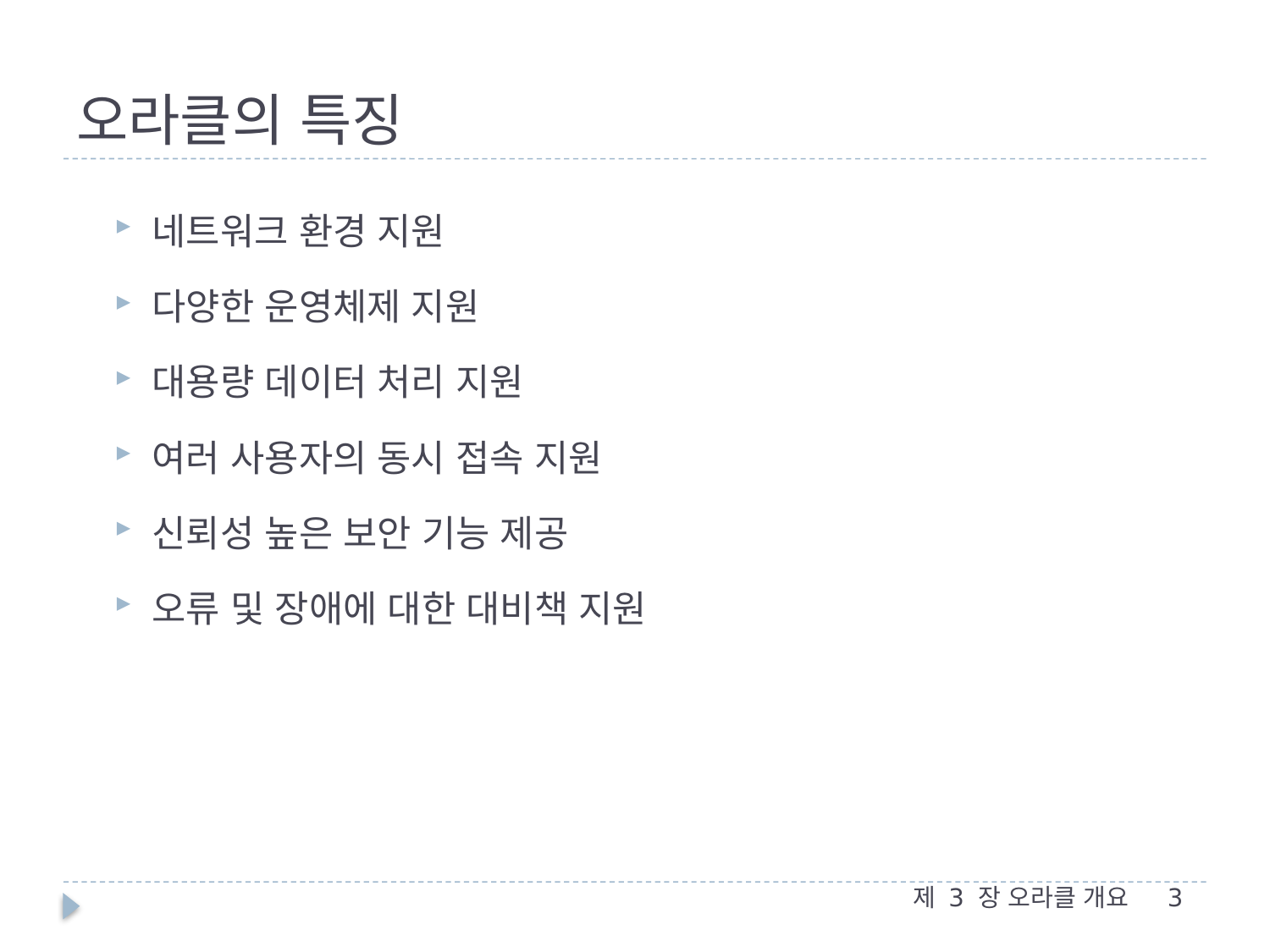

# 오라클의 특징
네트워크 환경 지원
다양한 운영체제 지원
대용량 데이터 처리 지원
여러 사용자의 동시 접속 지원
신뢰성 높은 보안 기능 제공
오류 및 장애에 대한 대비책 지원

제 3 장 오라클 개요
3